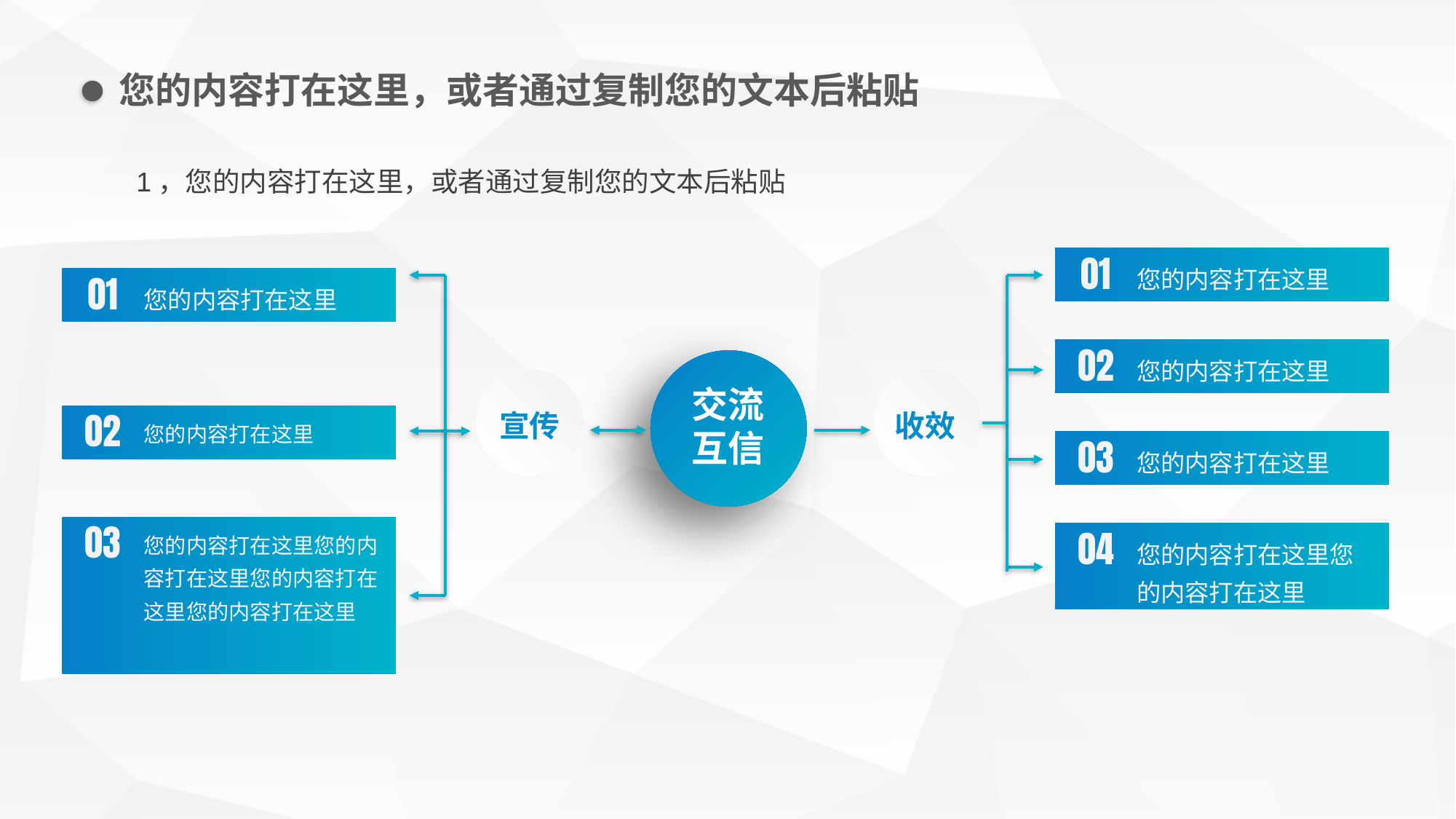

您的内容打在这里，或者通过复制您的文本后粘贴

1，您的内容打在这里，或者通过复制您的文本后粘贴
01

您的内容打在这里
01

您的内容打在这里
02

您的内容打在这里

交流
互信

宣传

收效
02

您的内容打在这里
03

您的内容打在这里
03

您的内容打在这里您的内容打在这里您的内容打在这里您的内容打在这里
04

您的内容打在这里您的内容打在这里